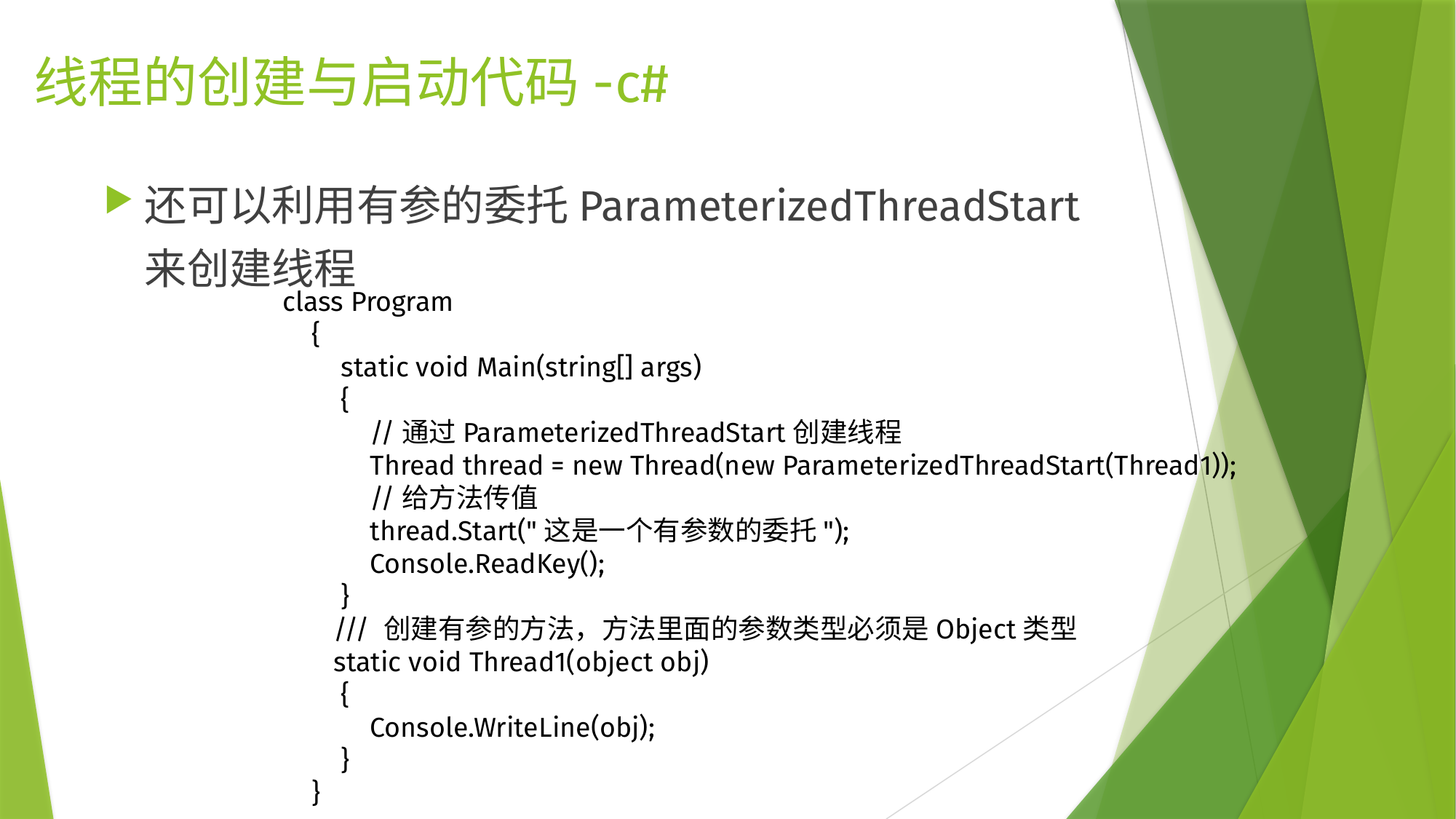

# 线程的创建与启动代码-c#
还可以利用有参的委托ParameterizedThreadStart来创建线程
class Program
    {
        static void Main(string[] args)
        {
            //通过ParameterizedThreadStart创建线程
            Thread thread = new Thread(new ParameterizedThreadStart(Thread1));
            //给方法传值
            thread.Start("这是一个有参数的委托");
            Console.ReadKey();
        }
       /// 创建有参的方法，方法里面的参数类型必须是Object类型
       static void Thread1(object obj)
        {
            Console.WriteLine(obj);
        }
    }